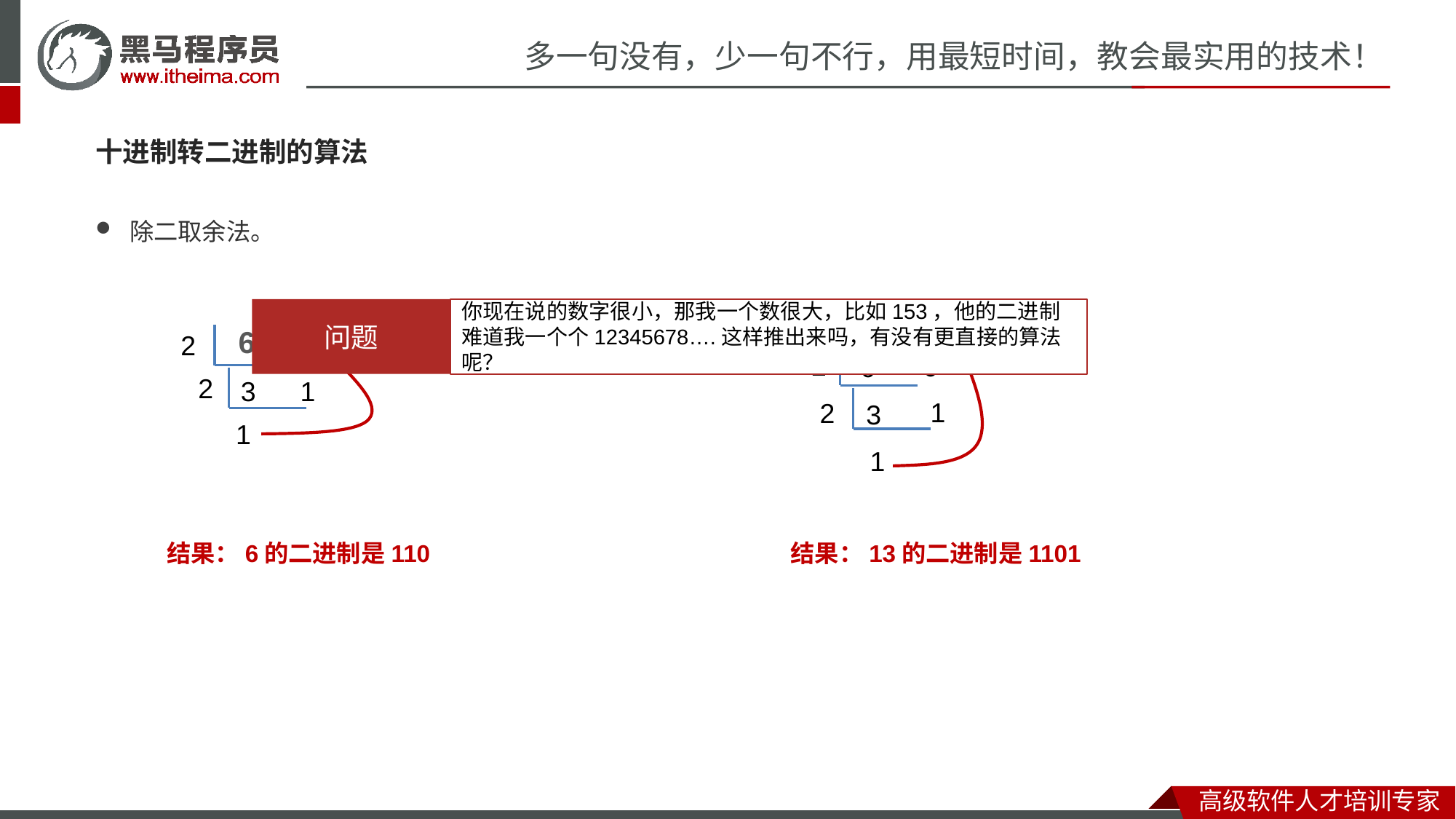

十进制转二进制的算法
除二取余法。

13
1
问题
你现在说的数字很小，那我一个数很大，比如153，他的二进制难道我一个个12345678….这样推出来吗，有没有更直接的算法呢？
2

6
2
0

2
0
6

2
3
1
1
2
3
1
1
结果：6的二进制是110
结果：13的二进制是1101